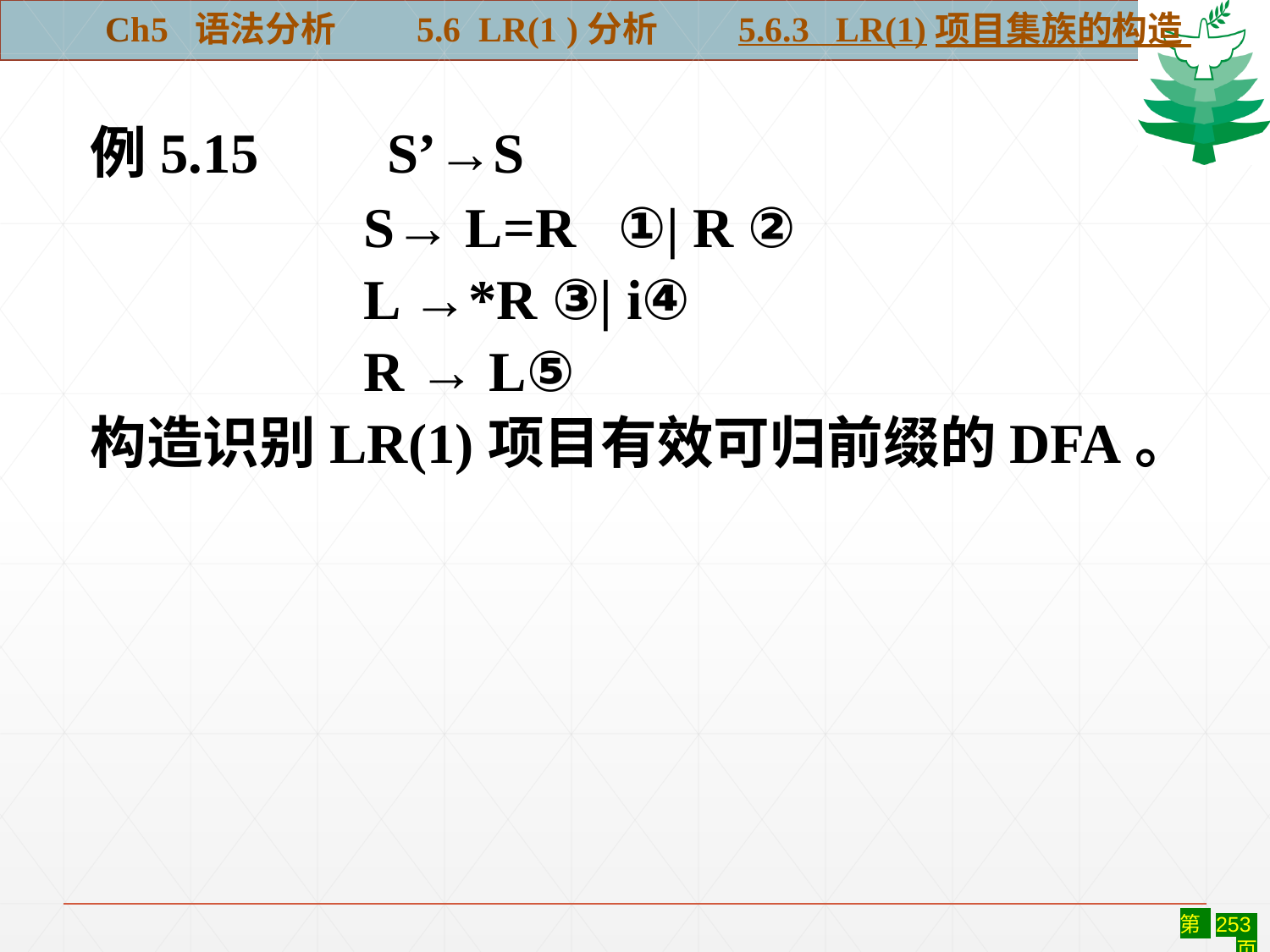

Ch5  语法分析         5.6  LR(1 )分析         5.6.3   LR(1)项目集族的构造
例5.15         S’→S
　　　       S→ L=R  ①| R ②
　　　       L →*R ③| i④
　　　       R → L⑤
构造识别LR(1)项目有效可归前缀的DFA。